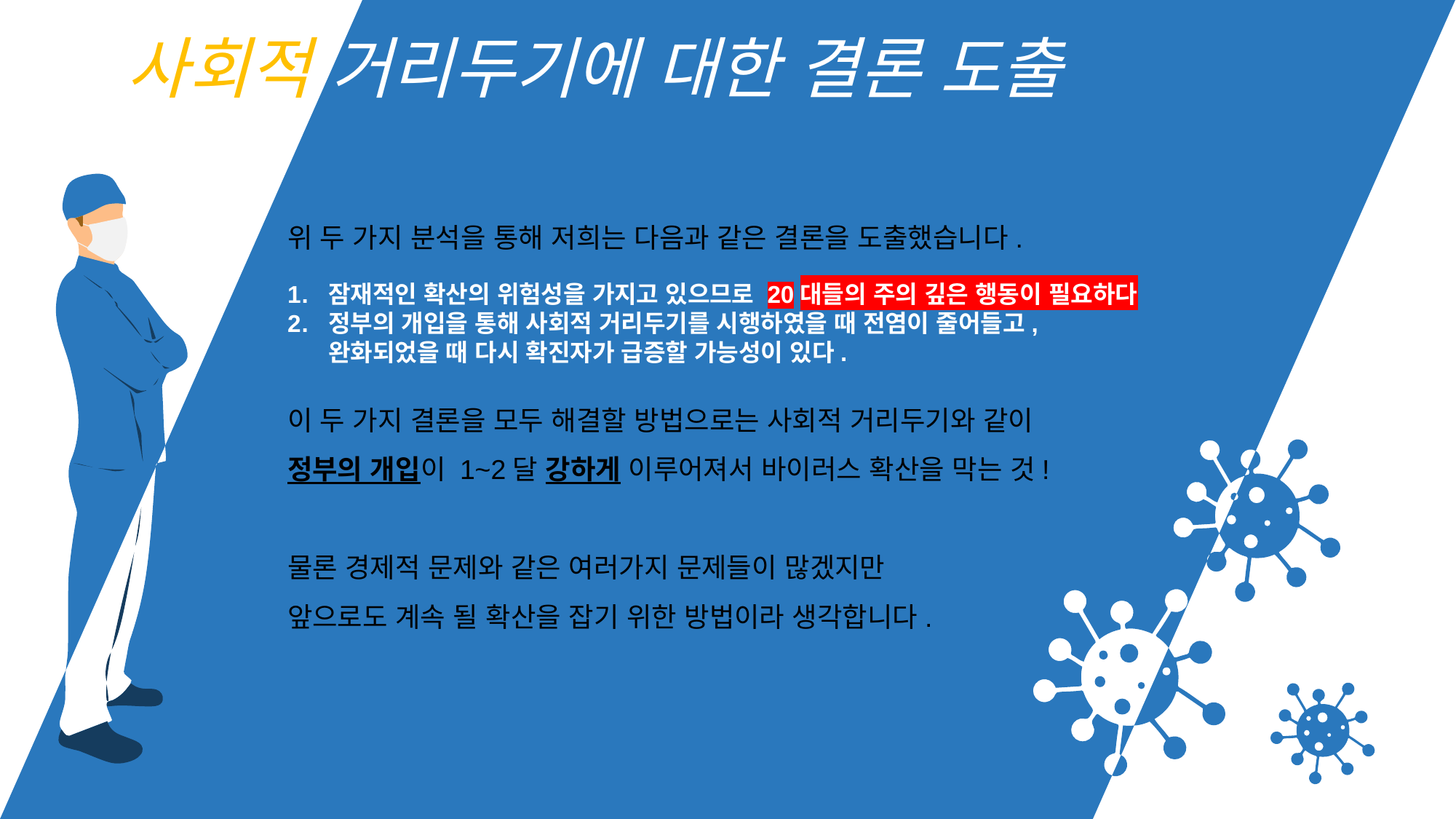

사회적 거리두기에 대한 결론 도출
위 두 가지 분석을 통해 저희는 다음과 같은 결론을 도출했습니다.
잠재적인 확산의 위험성을 가지고 있으므로 20대들의 주의 깊은 행동이 필요하다
정부의 개입을 통해 사회적 거리두기를 시행하였을 때 전염이 줄어들고, 완화되었을 때 다시 확진자가 급증할 가능성이 있다.
이 두 가지 결론을 모두 해결할 방법으로는 사회적 거리두기와 같이
정부의 개입이 1~2달 강하게 이루어져서 바이러스 확산을 막는 것!

물론 경제적 문제와 같은 여러가지 문제들이 많겠지만
앞으로도 계속 될 확산을 잡기 위한 방법이라 생각합니다.